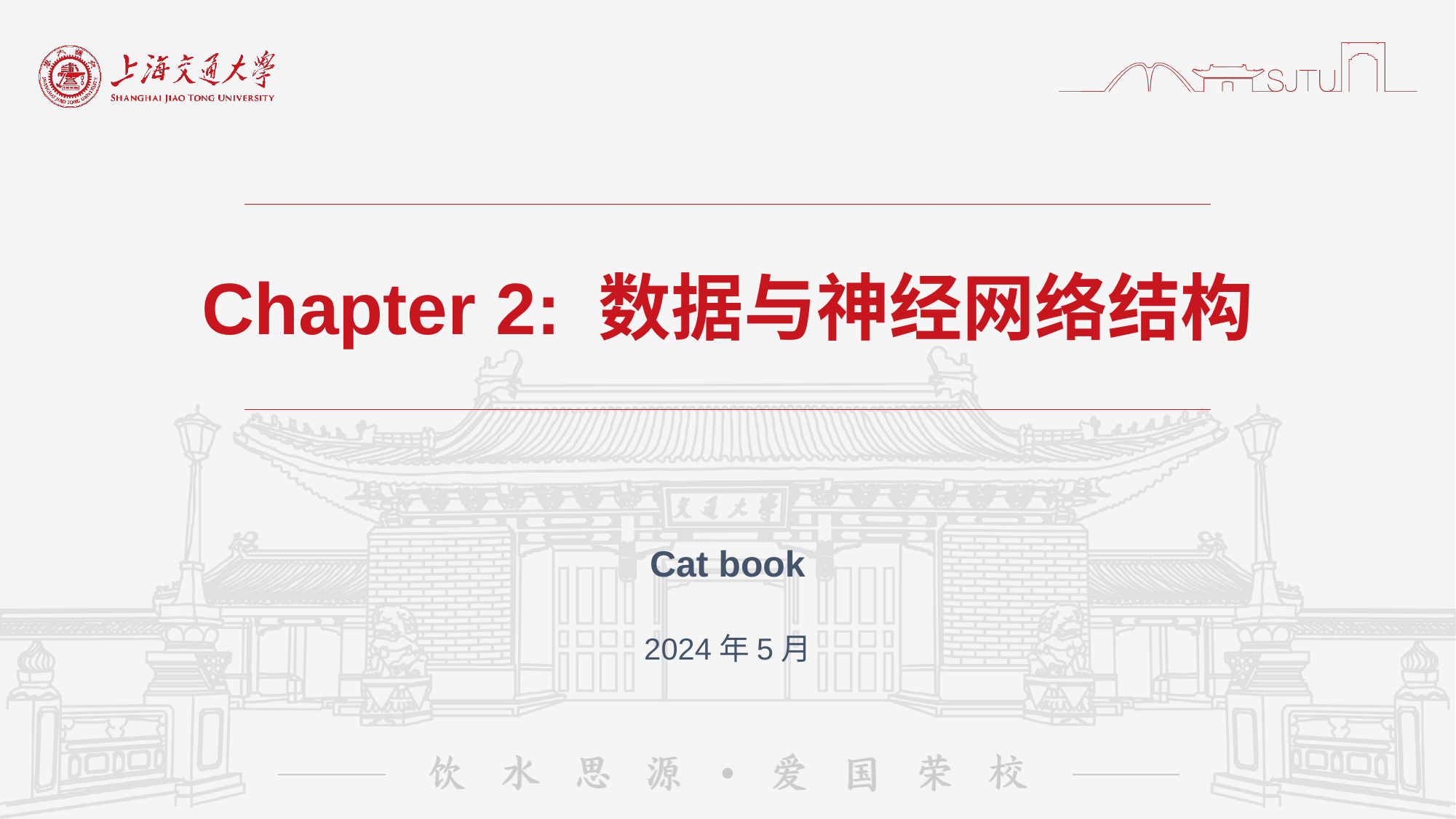

# Chapter 2: 数据与神经网络结构
Cat book
2024年5月